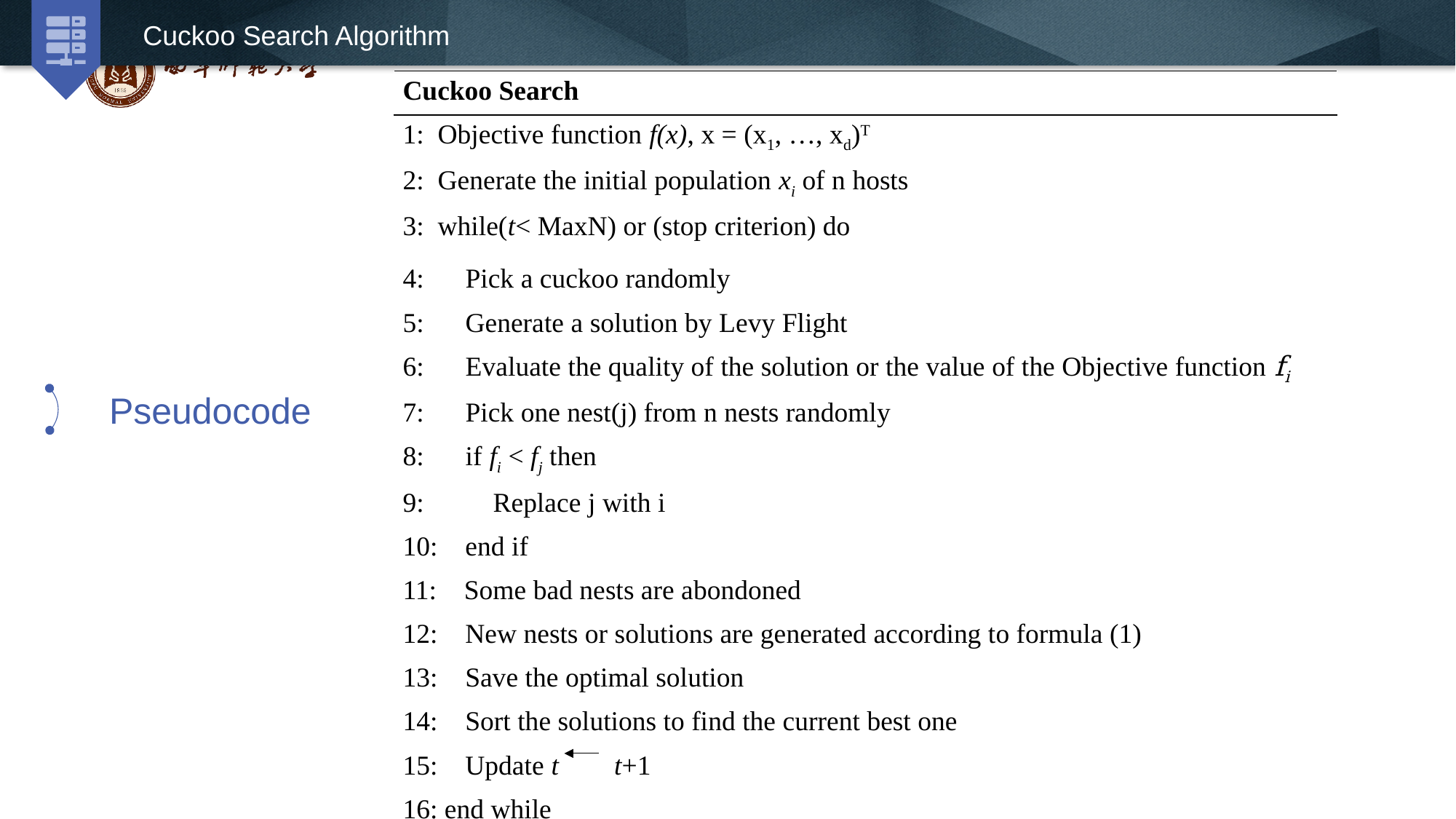

Cuckoo Search Algorithm

| Cuckoo Search |
| --- |
| 1: Objective function f(x), x = (x1, …, xd)T |
| 2: Generate the initial population xi of n hosts |
| 3: while(t< MaxN) or (stop criterion) do |
| 4: Pick a cuckoo randomly |
| 5: Generate a solution by Levy Flight |
| 6: Evaluate the quality of the solution or the value of the Objective function fi |
| 7: Pick one nest(j) from n nests randomly |
| 8: if fi < fj then |
| 9: Replace j with i |
| 10: end if |
| 11: Some bad nests are abondoned |
| 12: New nests or solutions are generated according to formula (1) |
| 13: Save the optimal solution |
| 14: Sort the solutions to find the current best one |
| 15: Update t t+1 |
| 16: end while |

Pseudocode
延时符